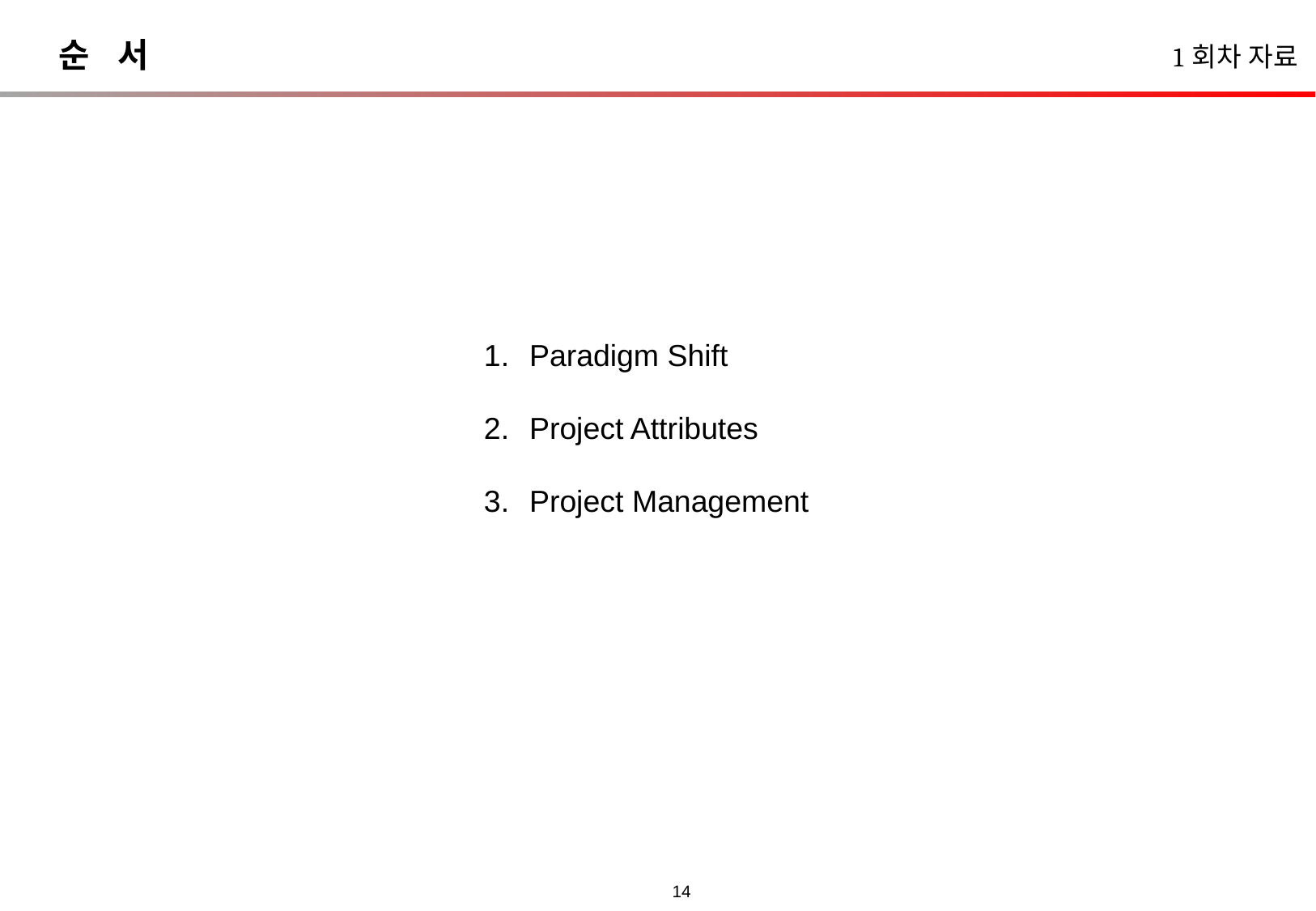

순   서
1회차 자료
Paradigm Shift
Project Attributes
Project Management
14